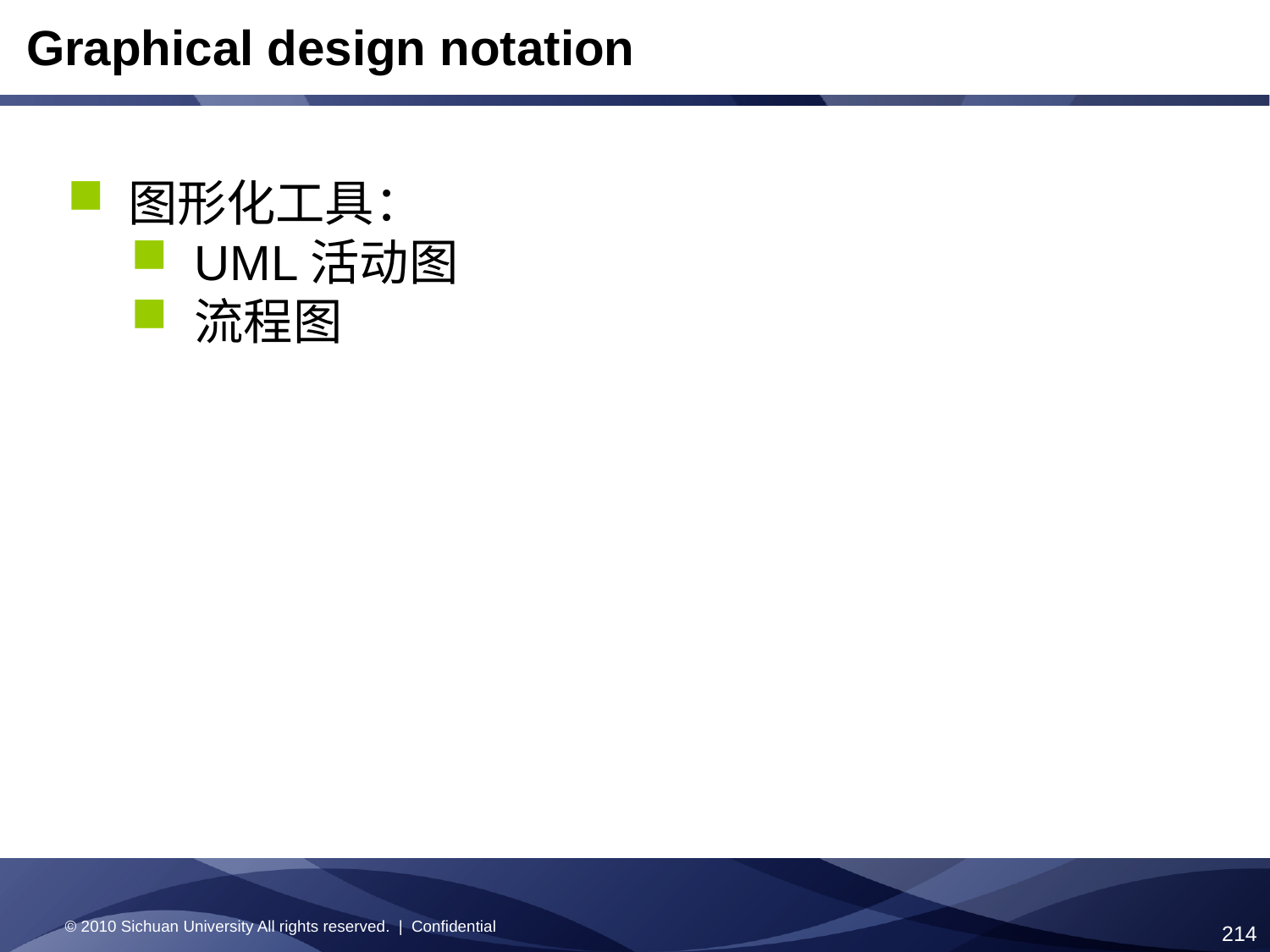

Graphical design notation
 图形化工具：
UML活动图
流程图
© 2010 Sichuan University All rights reserved.  |  Confidential
214